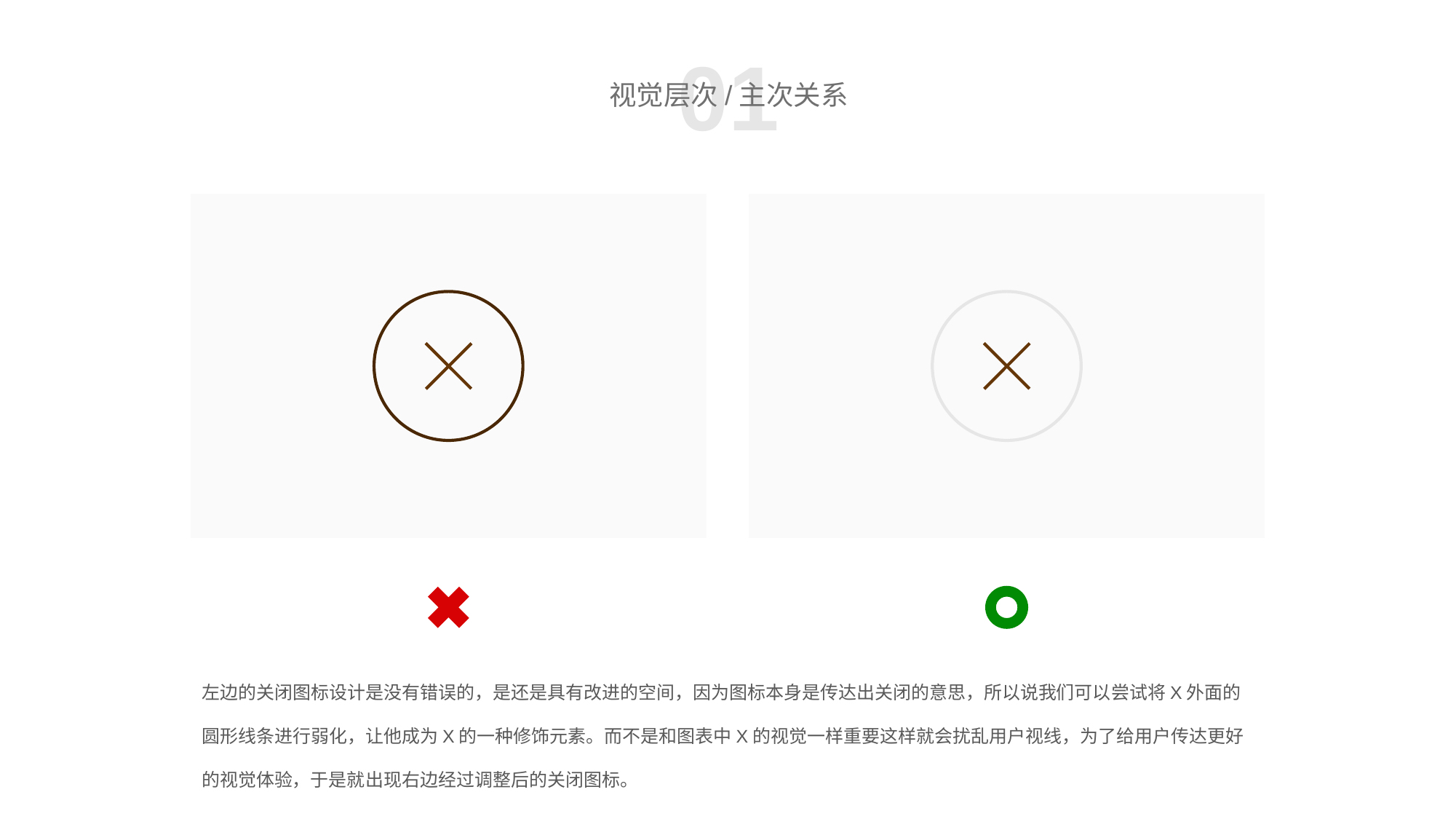

01
视觉层次/主次关系

左边的关闭图标设计是没有错误的，是还是具有改进的空间，因为图标本身是传达出关闭的意思，所以说我们可以尝试将X外面的圆形线条进行弱化，让他成为X的一种修饰元素。而不是和图表中X的视觉一样重要这样就会扰乱用户视线，为了给用户传达更好的视觉体验，于是就出现右边经过调整后的关闭图标。